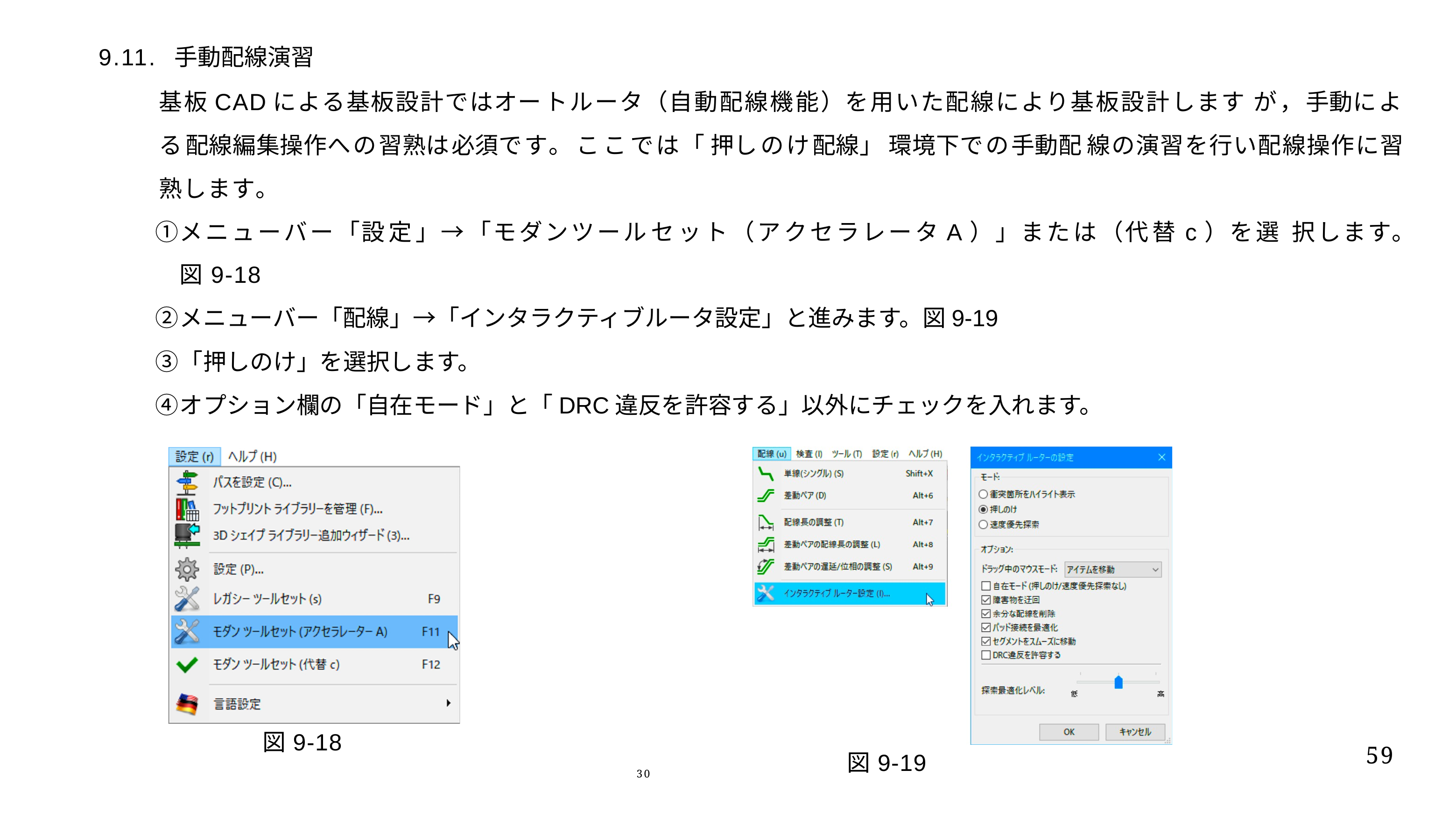

9.11. 手動配線演習
基板CADによる基板設計ではオートルータ（自動配線機能）を用いた配線により基板設計します が，手動による配線編集操作への習熟は必須です。ここでは「押しのけ配線」環境下での手動配 線の演習を行い配線操作に習熟します。
①	メニューバー「設定」→「モダンツールセット（アクセラレータA）」または（代替c）を選 択します。図9-18
②	メニューバー「配線」→「インタラクティブルータ設定」と進みます。図9-19
③	「押しのけ」を選択します。
④	オプション欄の「自在モード」と「DRC違反を許容する」以外にチェックを入れます。

図9-18
59
図9-19
30